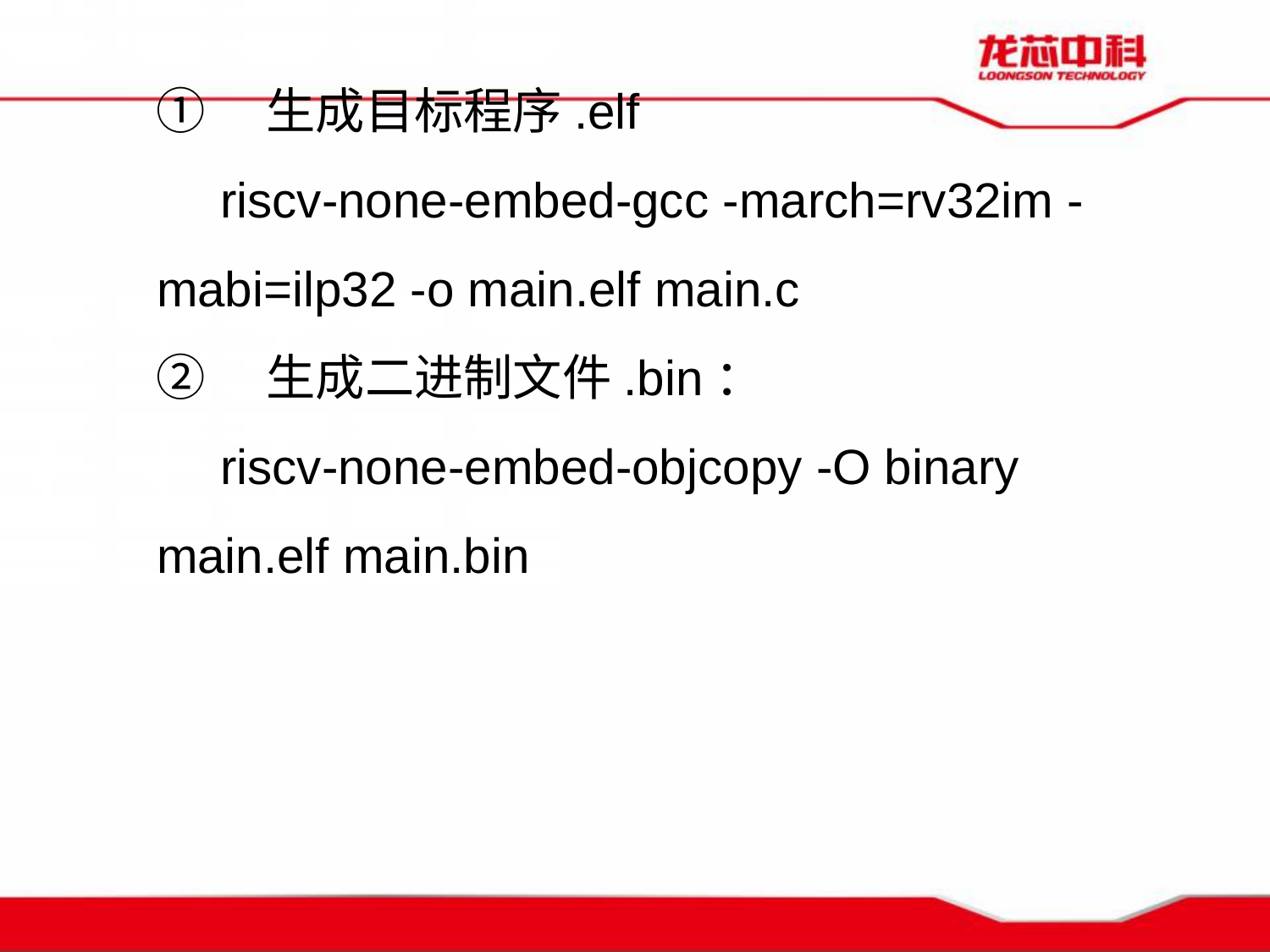

①　生成目标程序.elf
riscv-none-embed-gcc -march=rv32im -mabi=ilp32 -o main.elf main.c
②　生成二进制文件.bin：
riscv-none-embed-objcopy -O binary main.elf main.bin